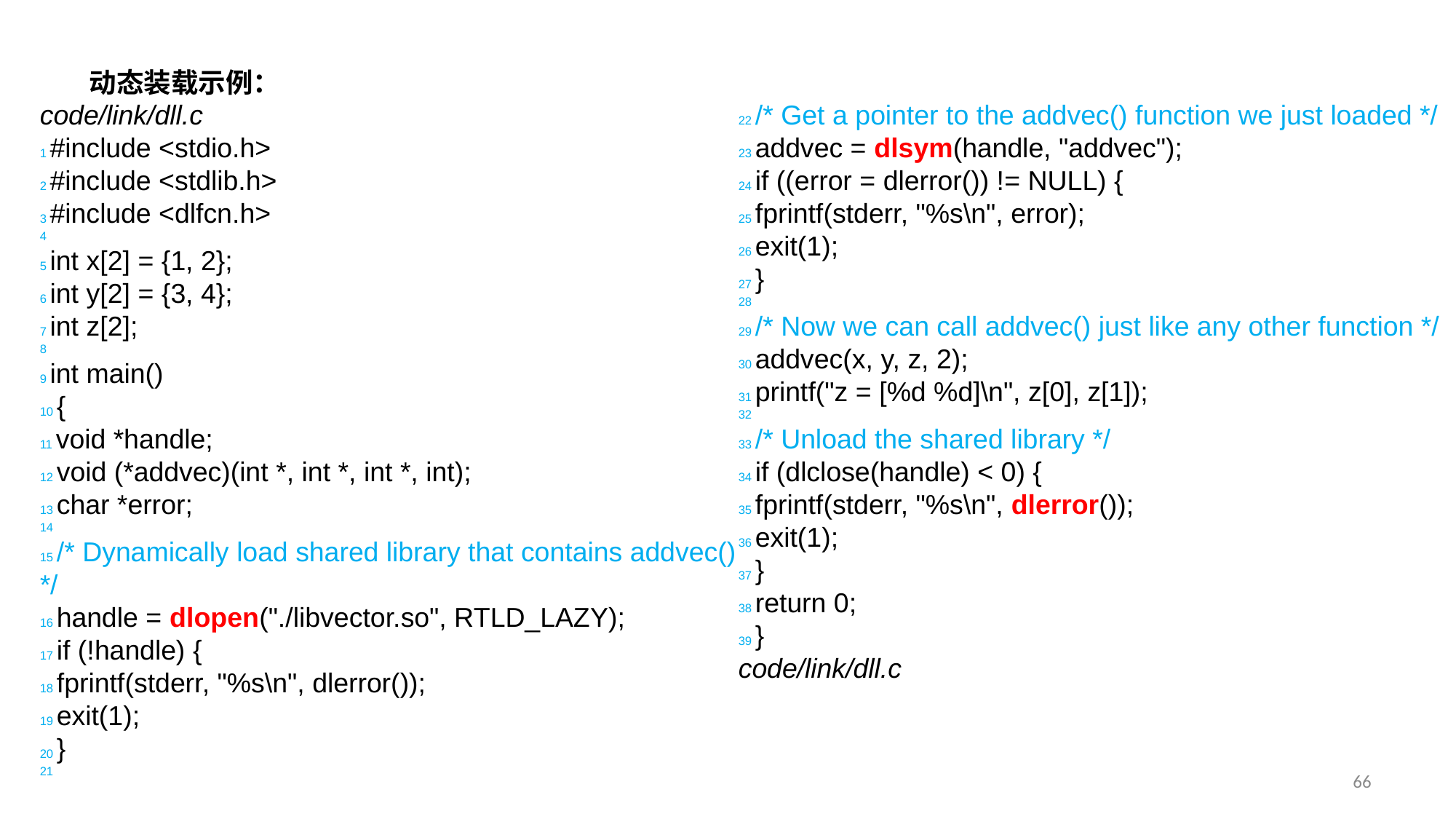

动态装载示例：
code/link/dll.c
1 #include <stdio.h>
2 #include <stdlib.h>
3 #include <dlfcn.h>
4
5 int x[2] = {1, 2};
6 int y[2] = {3, 4};
7 int z[2];
8
9 int main()
10 {
11 void *handle;
12 void (*addvec)(int *, int *, int *, int);
13 char *error;
14
15 /* Dynamically load shared library that contains addvec() */
16 handle = dlopen("./libvector.so", RTLD_LAZY);
17 if (!handle) {
18 fprintf(stderr, "%s\n", dlerror());
19 exit(1);
20 }
21
22 /* Get a pointer to the addvec() function we just loaded */
23 addvec = dlsym(handle, "addvec");
24 if ((error = dlerror()) != NULL) {
25 fprintf(stderr, "%s\n", error);
26 exit(1);
27 }
28
29 /* Now we can call addvec() just like any other function */
30 addvec(x, y, z, 2);
31 printf("z = [%d %d]\n", z[0], z[1]);
32
33 /* Unload the shared library */
34 if (dlclose(handle) < 0) {
35 fprintf(stderr, "%s\n", dlerror());
36 exit(1);
37 }
38 return 0;
39 }
code/link/dll.c
66